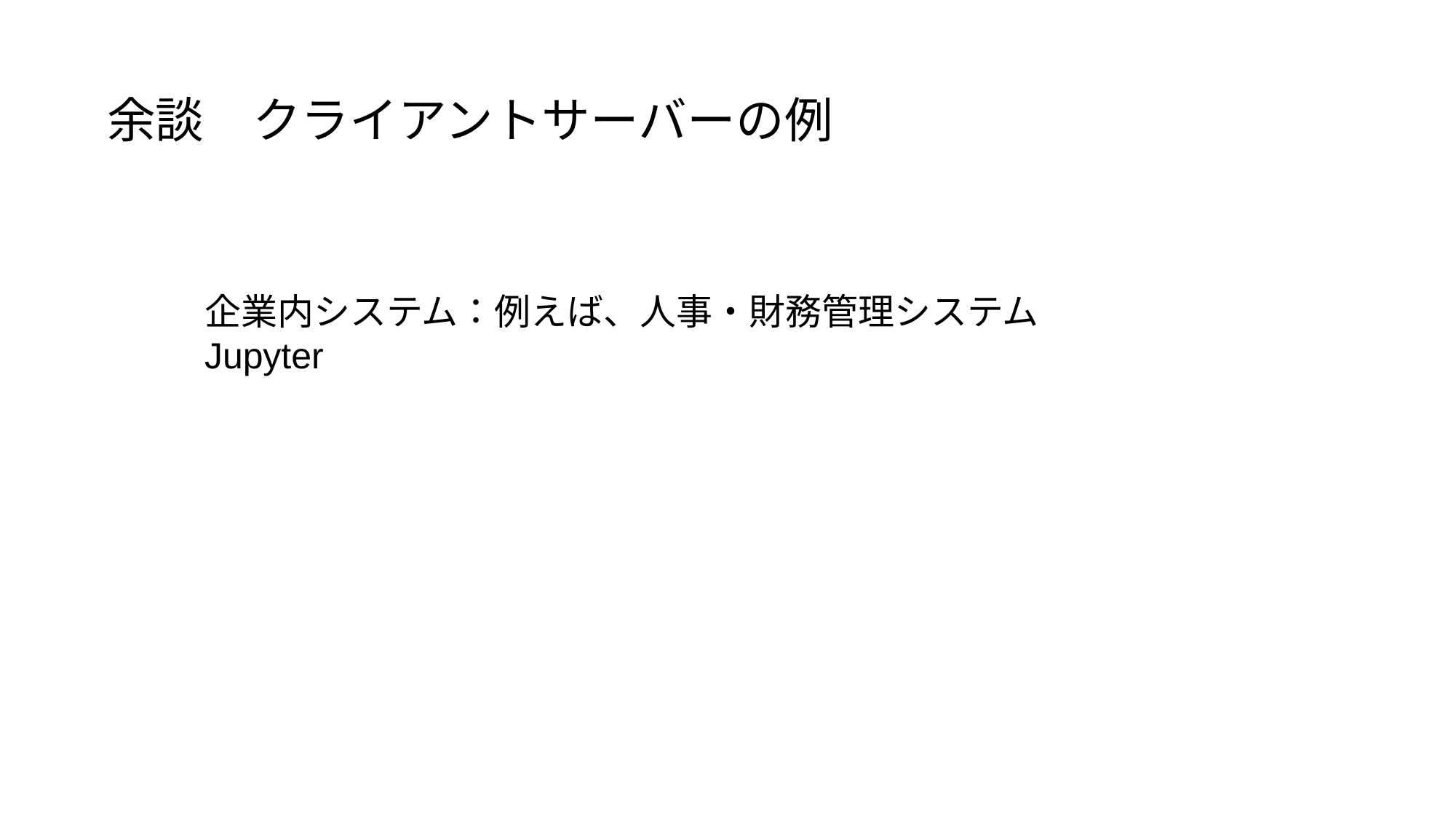

余談　クライアントサーバーの例
企業内システム：例えば、人事・財務管理システム
Jupyter